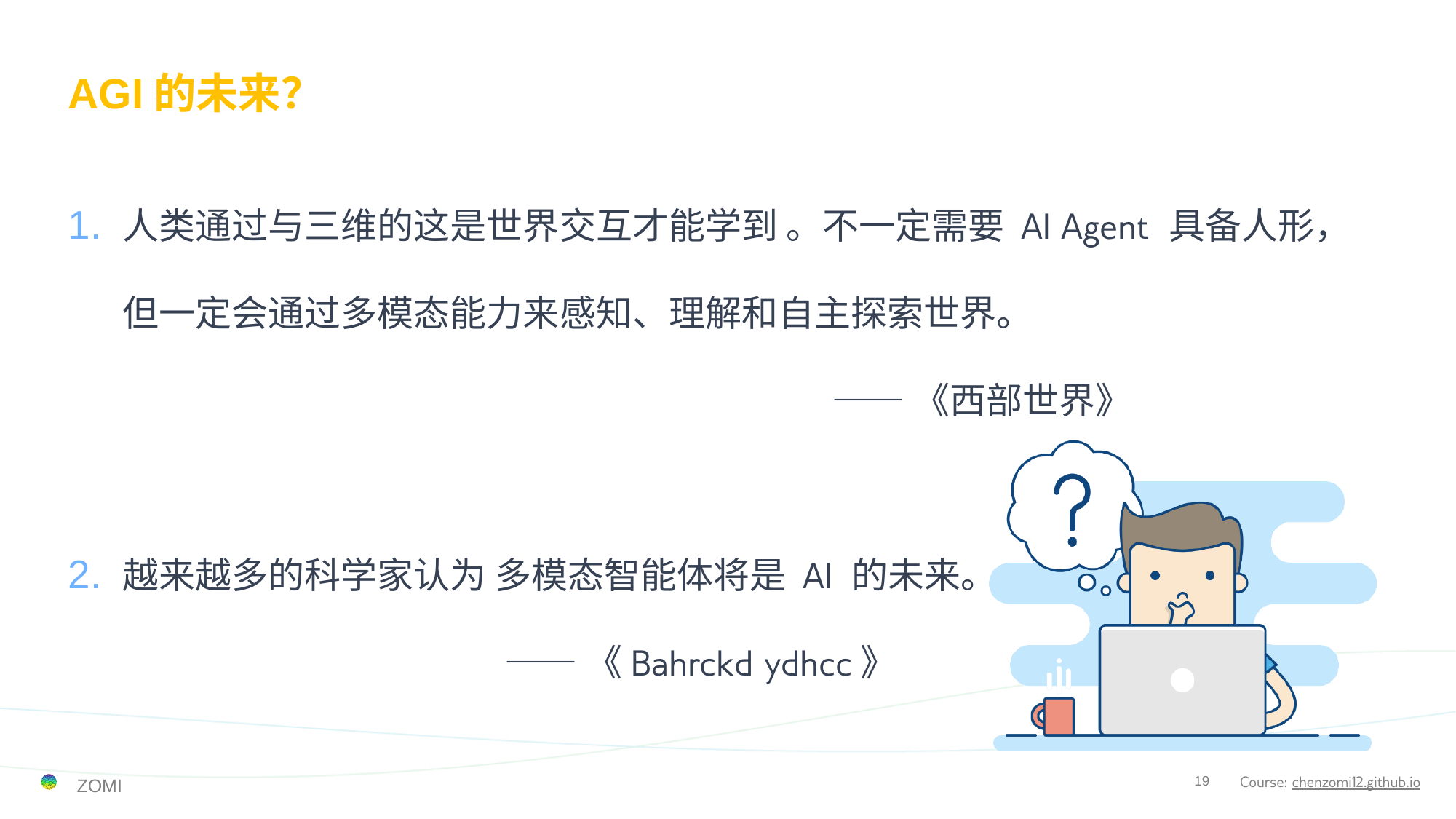

# AGI的未来？
人类通过与三维的这是世界交互才能学到 。不一定需要 AI Agent 具备人形，但一定会通过多模态能力来感知、理解和自主探索世界。
							——《西部世界》

越来越多的科学家认为 多模态智能体将是 AI 的未来。
				——《Bahrckd ydhcc》